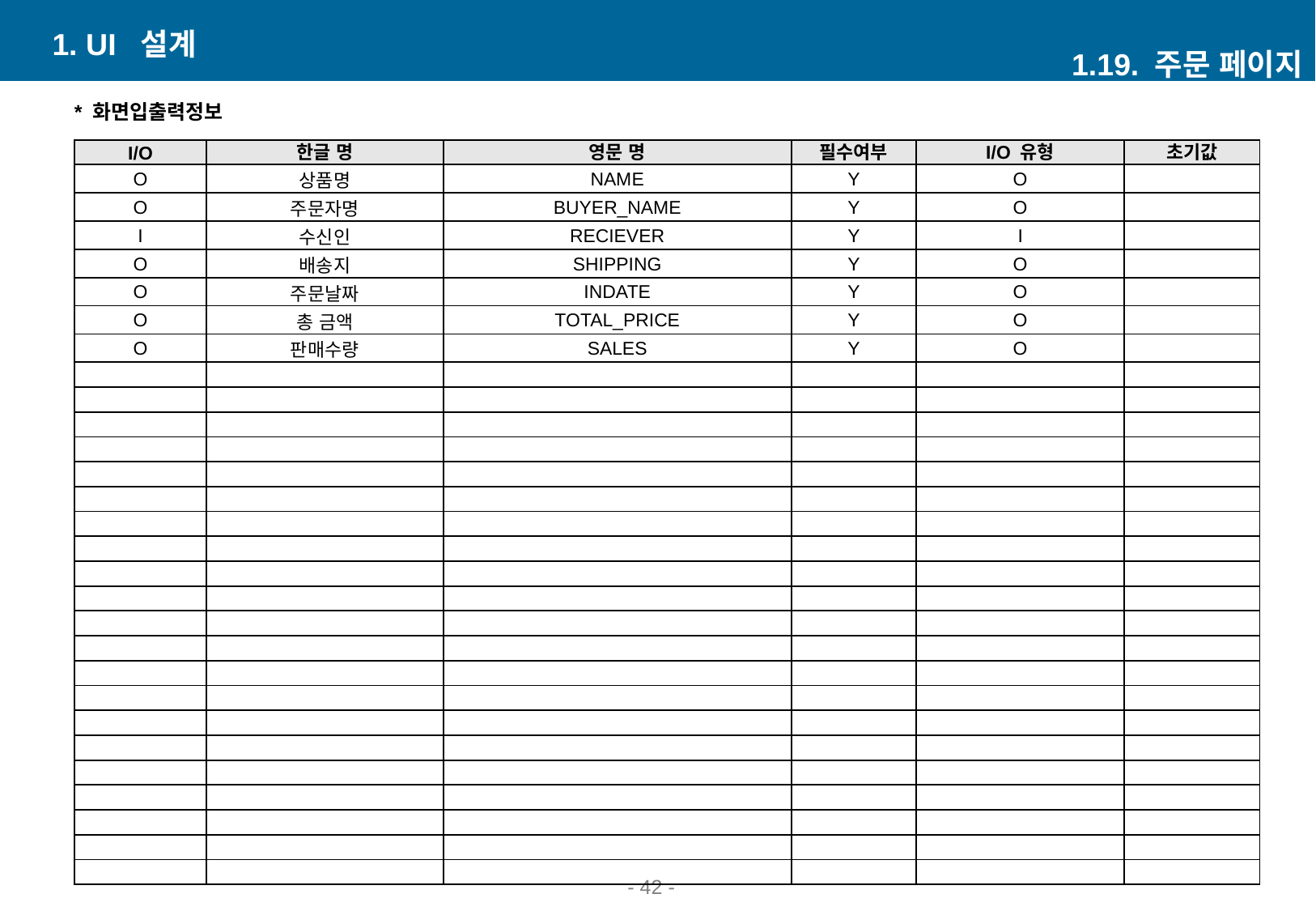

1. UI  설계
1.19. 주문 페이지
* 화면입출력정보
| I/O | 한글 명 | 영문 명 | 필수여부 | I/O 유형 | 초기값 |
| --- | --- | --- | --- | --- | --- |
| O | 상품명 | NAME | Y | O |  |
| O | 주문자명 | BUYER\_NAME | Y | O |  |
| I | 수신인 | RECIEVER | Y | I |  |
| O | 배송지 | SHIPPING | Y | O |  |
| O | 주문날짜 | INDATE | Y | O |  |
| O | 총 금액 | TOTAL\_PRICE | Y | O |  |
| O | 판매수량 | SALES | Y | O |  |
|  |  |  |  |  |  |
|  |  |  |  |  |  |
|  |  |  |  |  |  |
|  |  |  |  |  |  |
|  |  |  |  |  |  |
|  |  |  |  |  |  |
|  |  |  |  |  |  |
|  |  |  |  |  |  |
|  |  |  |  |  |  |
|  |  |  |  |  |  |
|  |  |  |  |  |  |
|  |  |  |  |  |  |
|  |  |  |  |  |  |
|  |  |  |  |  |  |
|  |  |  |  |  |  |
|  |  |  |  |  |  |
|  |  |  |  |  |  |
|  |  |  |  |  |  |
|  |  |  |  |  |  |
|  |  |  |  |  |  |
|  |  |  |  |  |  |
- 42 -